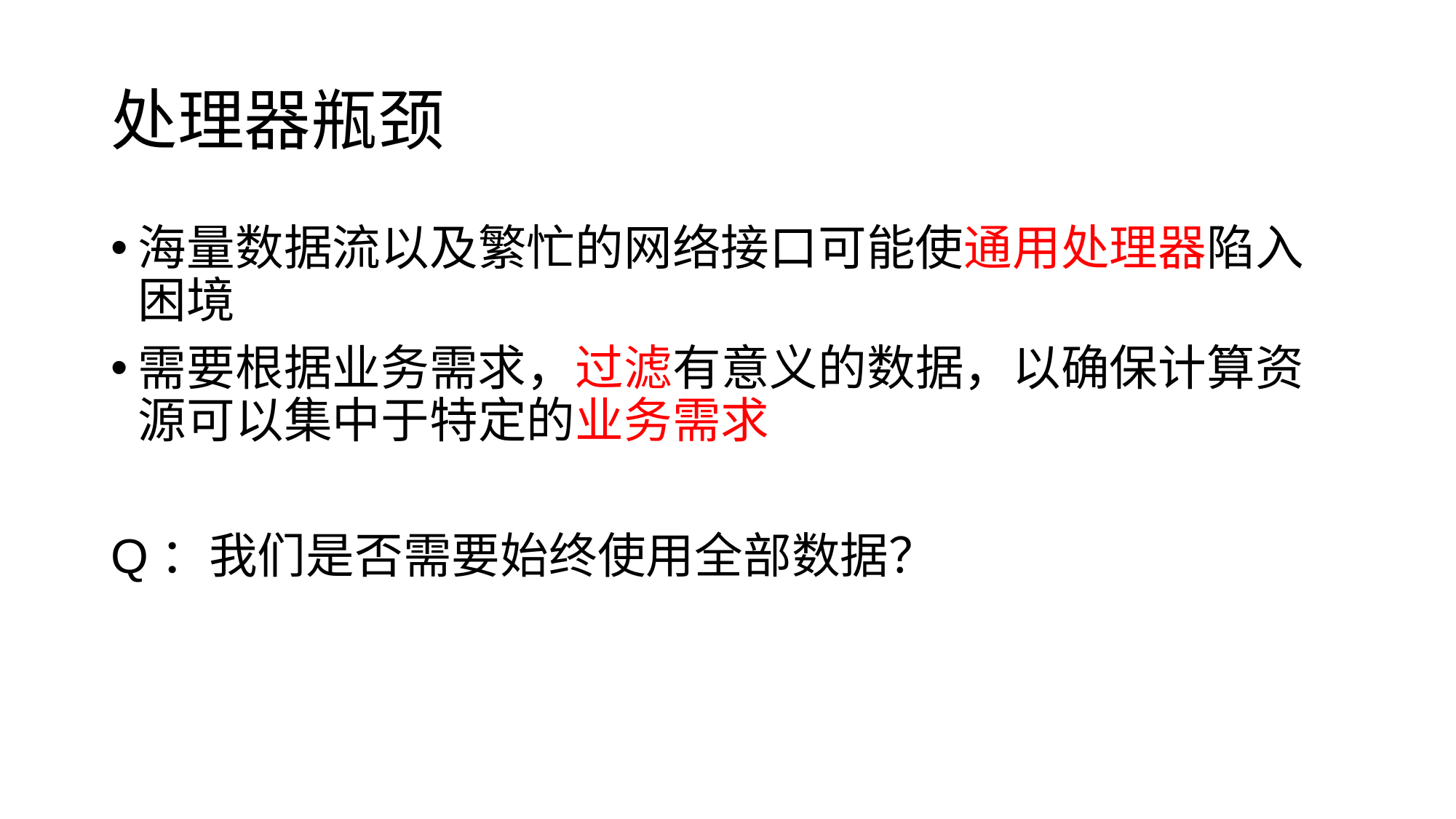

# 处理器瓶颈
海量数据流以及繁忙的网络接口可能使通用处理器陷入困境
需要根据业务需求，过滤有意义的数据，以确保计算资源可以集中于特定的业务需求

Q：我们是否需要始终使用全部数据？